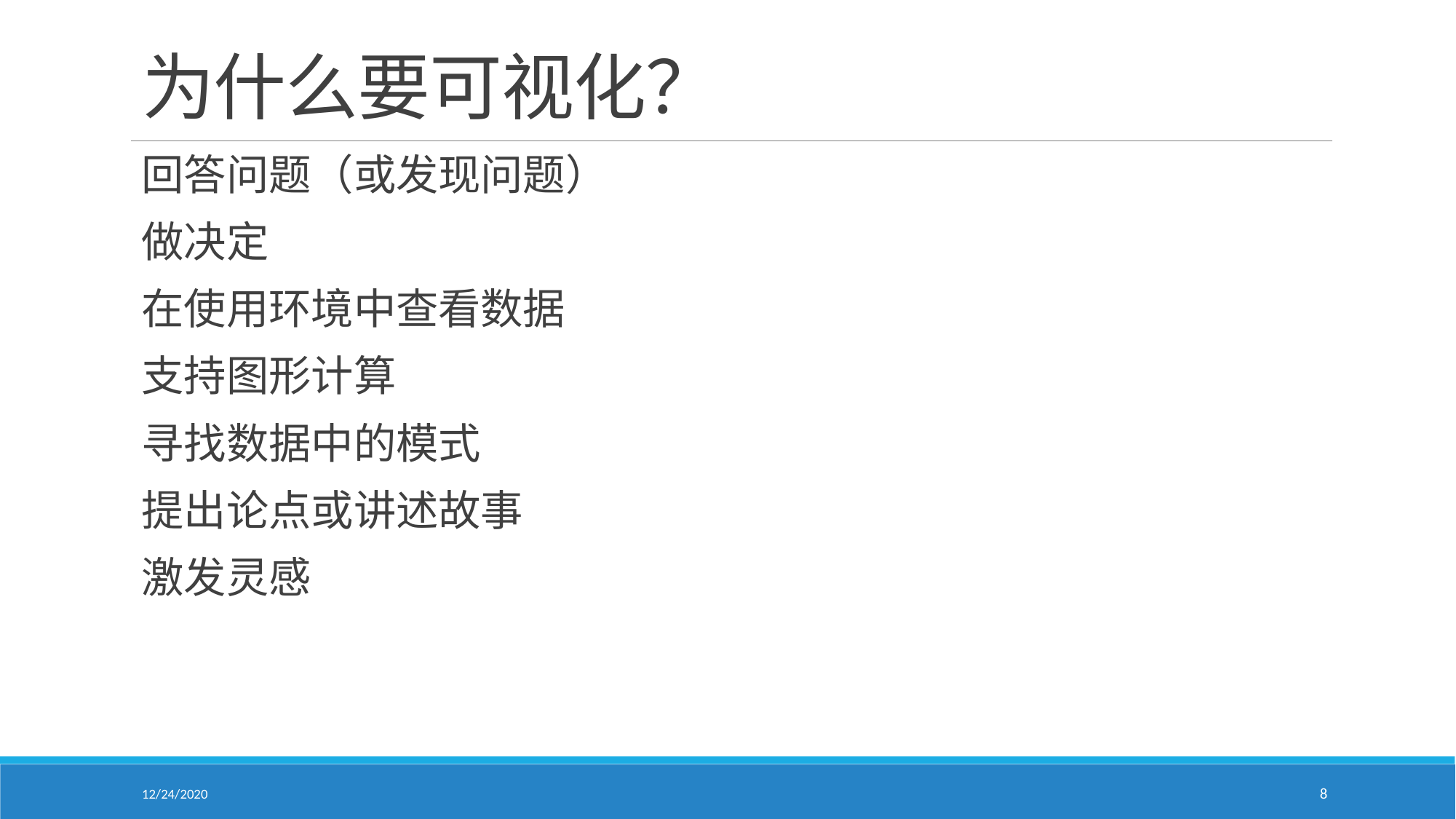

# 为什么要可视化？
回答问题（或发现问题）
做决定
在使用环境中查看数据
支持图形计算
寻找数据中的模式
提出论点或讲述故事
激发灵感
12/24/2020
8